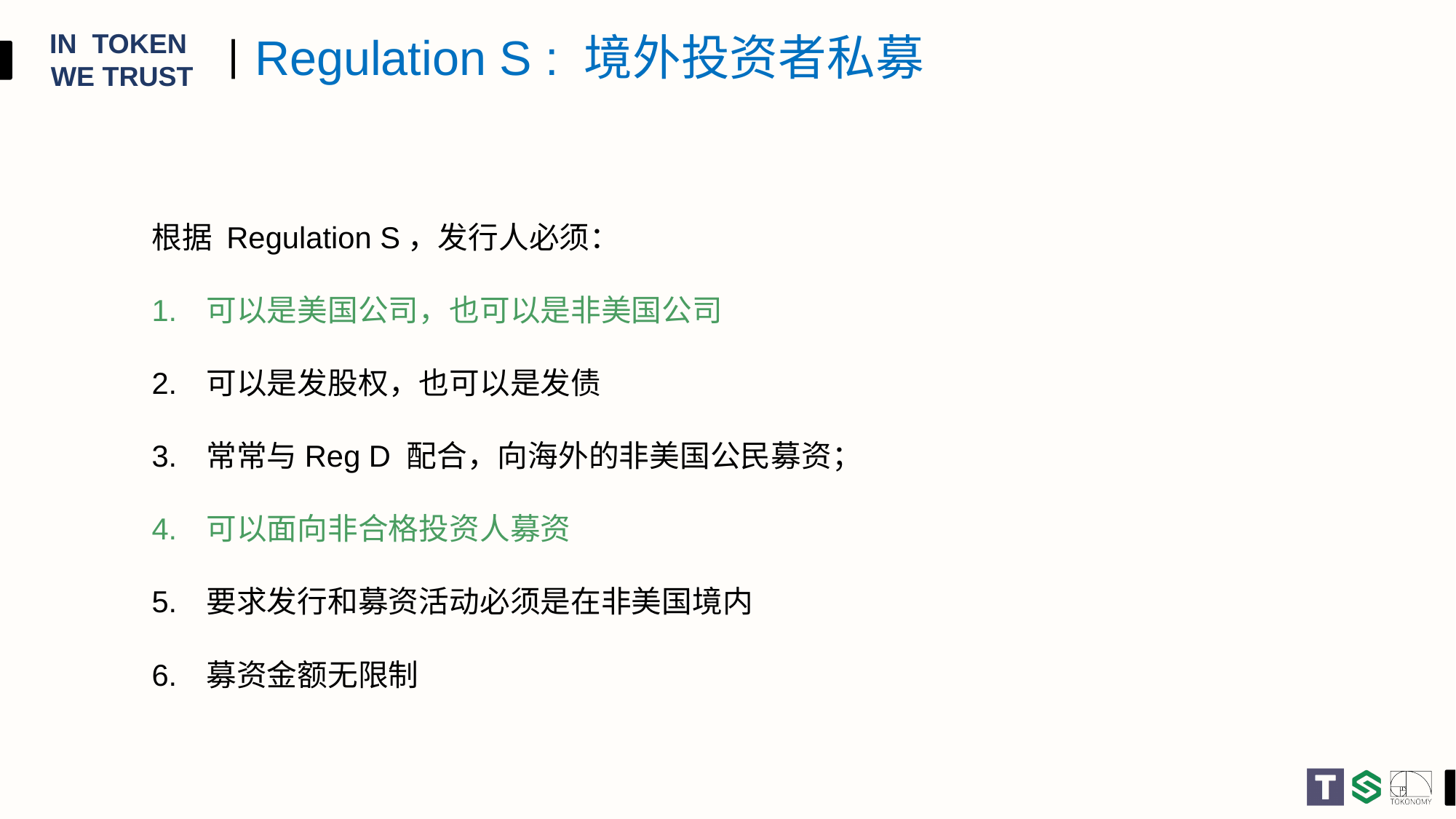

# Regulation S : 境外投资者私募
根据 Regulation S，发行人必须：
可以是美国公司，也可以是非美国公司
可以是发股权，也可以是发债
常常与Reg D 配合，向海外的非美国公民募资；
可以面向非合格投资人募资
要求发行和募资活动必须是在非美国境内
募资金额无限制